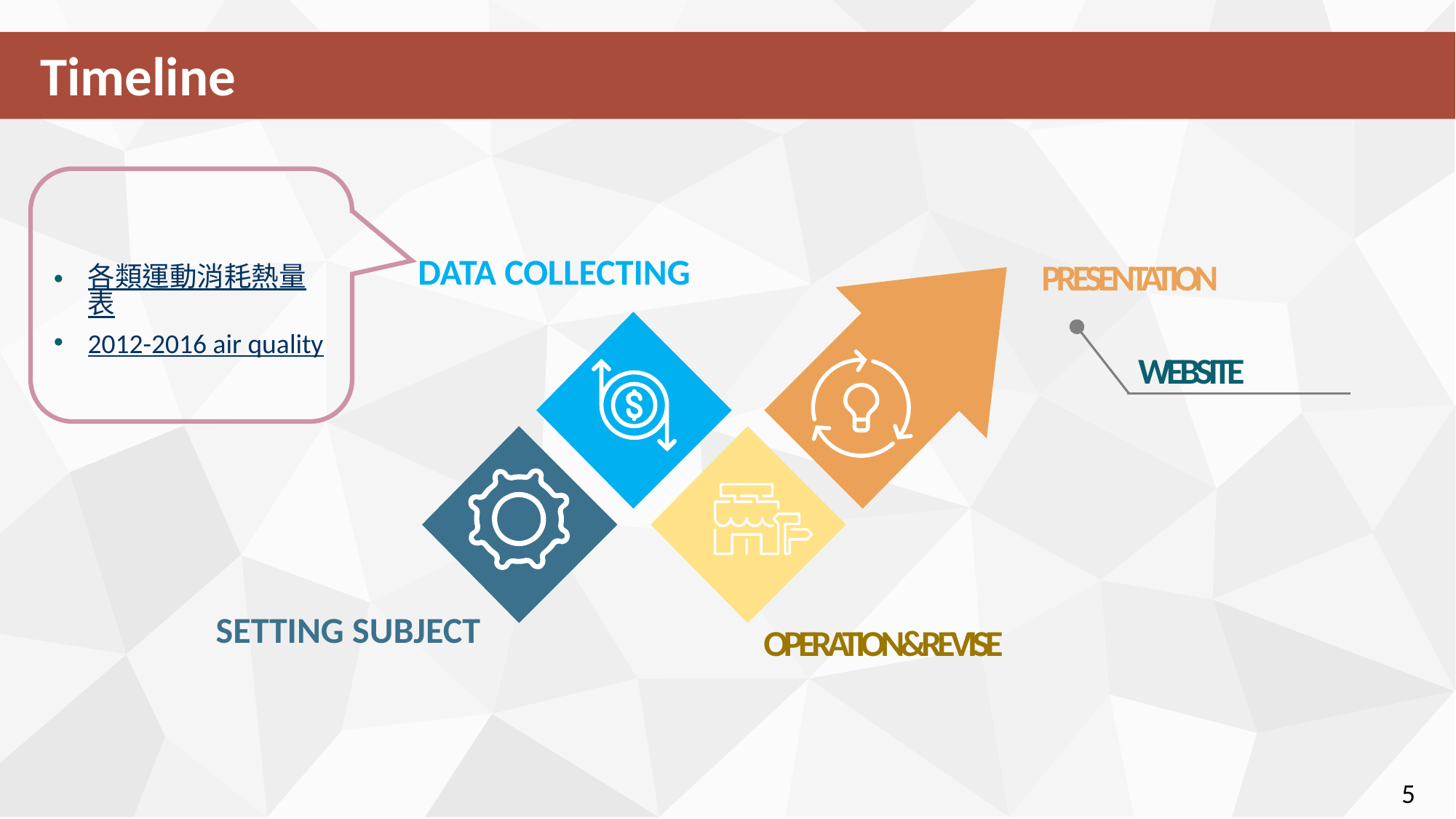

Timeline
各類運動消耗熱量表
2012-2016 air quality
Presentation
Data collecting

website

Setting subject
Operation&revise

5